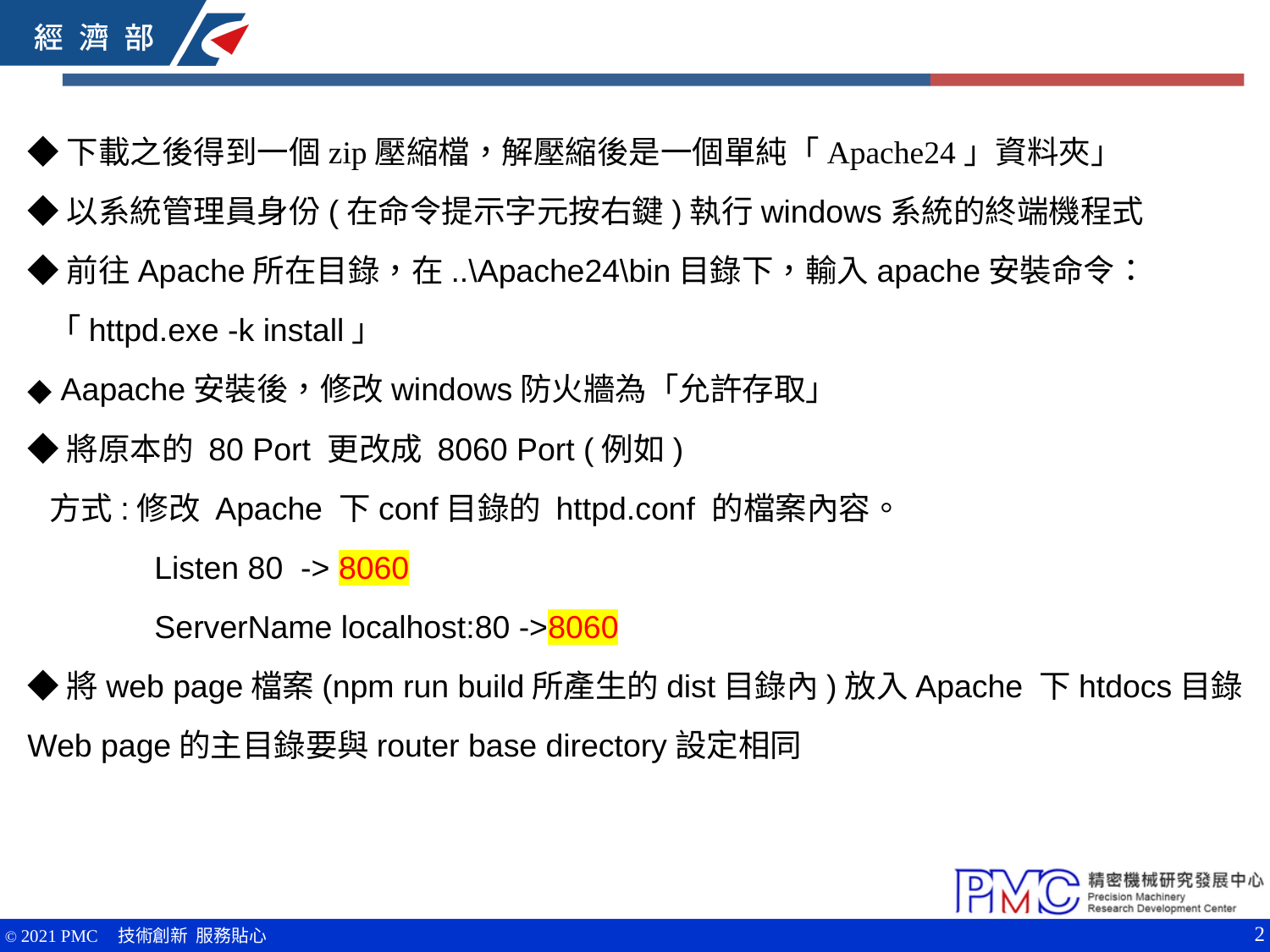

◆下載之後得到一個zip壓縮檔，解壓縮後是一個單純「Apache24」資料夾」
◆以系統管理員身份(在命令提示字元按右鍵)執行windows系統的終端機程式
◆前往Apache所在目錄，在..\Apache24\bin目錄下，輸入apache安裝命令：
  「httpd.exe -k install」
◆ Aapache安裝後，修改windows防火牆為「允許存取」
◆將原本的 80 Port 更改成 8060 Port (例如)
  方式:修改 Apache 下conf目錄的 httpd.conf 的檔案內容。
	Listen 80  -> 8060
	ServerName localhost:80 ->8060
◆將web page檔案(npm run build所產生的dist目錄內)放入Apache 下htdocs目錄
Web page的主目錄要與router base directory設定相同

2